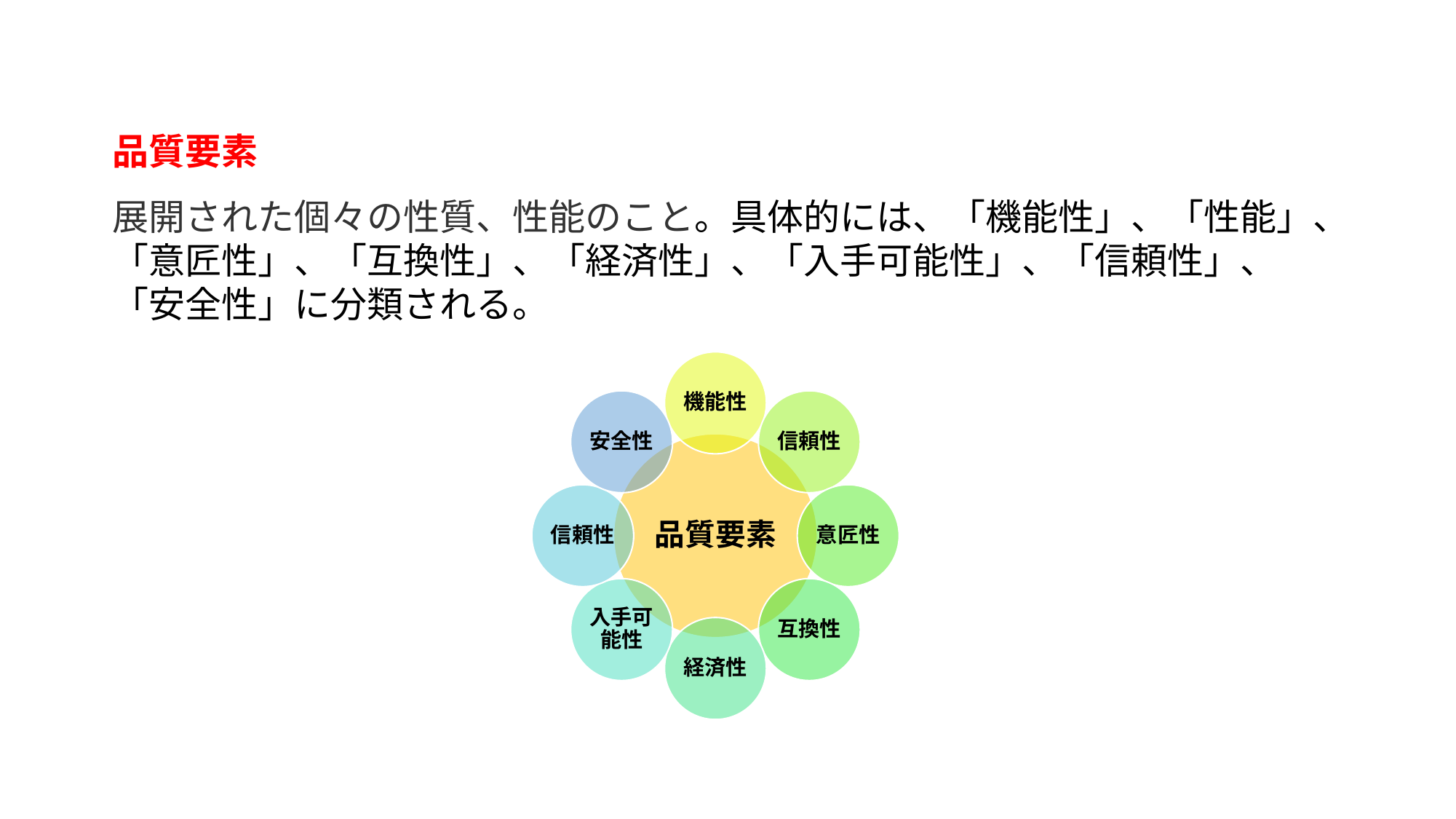

品質要素

展開された個々の性質、性能のこと。具体的には、「機能性」、「性能」、「意匠性」、「互換性」、「経済性」、「入手可能性」、「信頼性」、「安全性」に分類される。
品質要素
機能性
信頼性
意匠性
互換性
経済性
入手可能性
信頼性
安全性